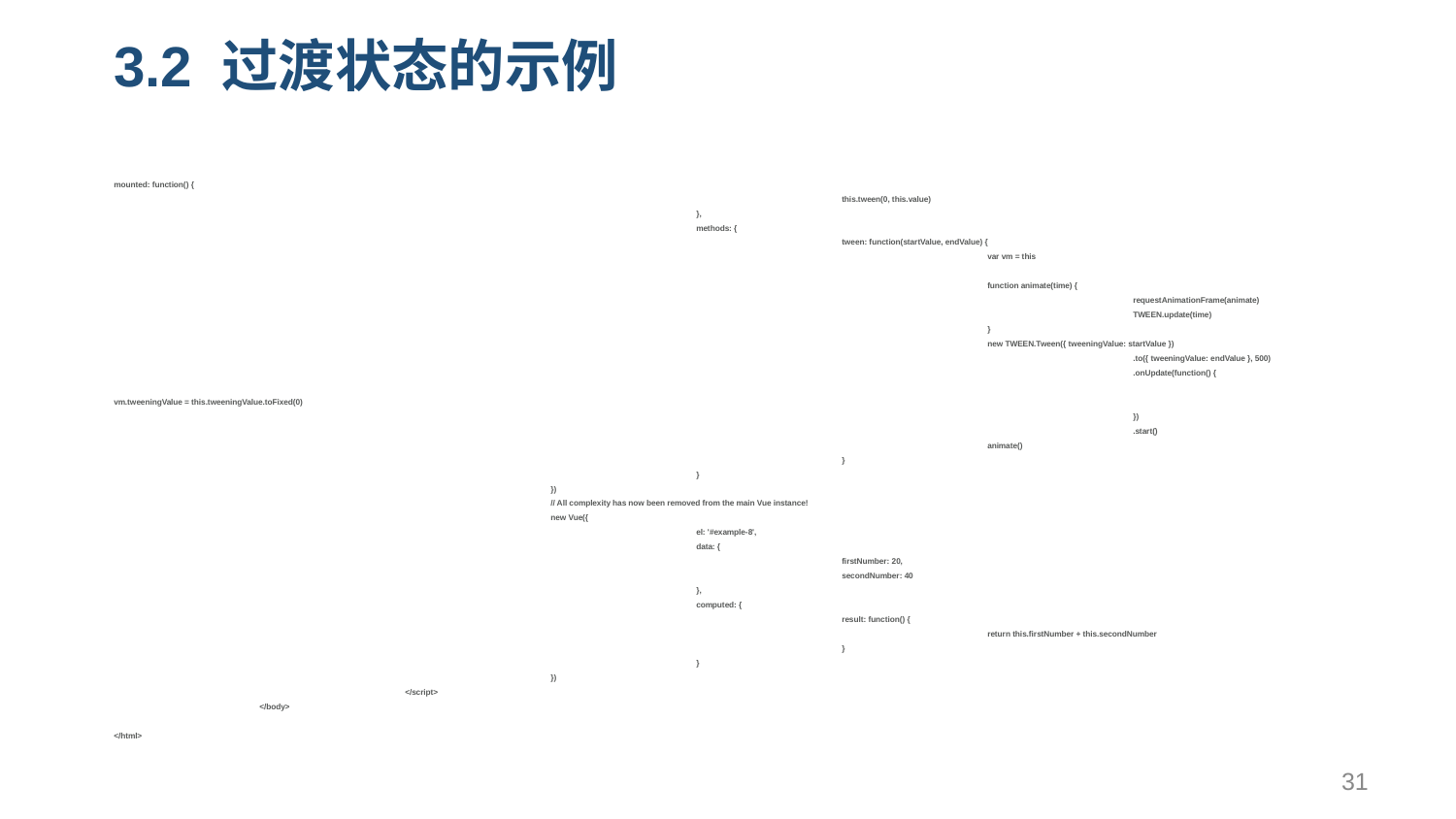

# 3.2 过渡状态的示例
mounted: function() {
					this.tween(0, this.value)
				},
				methods: {
					tween: function(startValue, endValue) {
						var vm = this

						function animate(time) {
							requestAnimationFrame(animate)
							TWEEN.update(time)
						}
						new TWEEN.Tween({ tweeningValue: startValue })
							.to({ tweeningValue: endValue }, 500)
							.onUpdate(function() {
								vm.tweeningValue = this.tweeningValue.toFixed(0)
							})
							.start()
						animate()
					}
				}
			})
			// All complexity has now been removed from the main Vue instance!
			new Vue({
				el: '#example-8',
				data: {
					firstNumber: 20,
					secondNumber: 40
				},
				computed: {
					result: function() {
						return this.firstNumber + this.secondNumber
					}
				}
			})
		</script>
	</body>

</html>
31